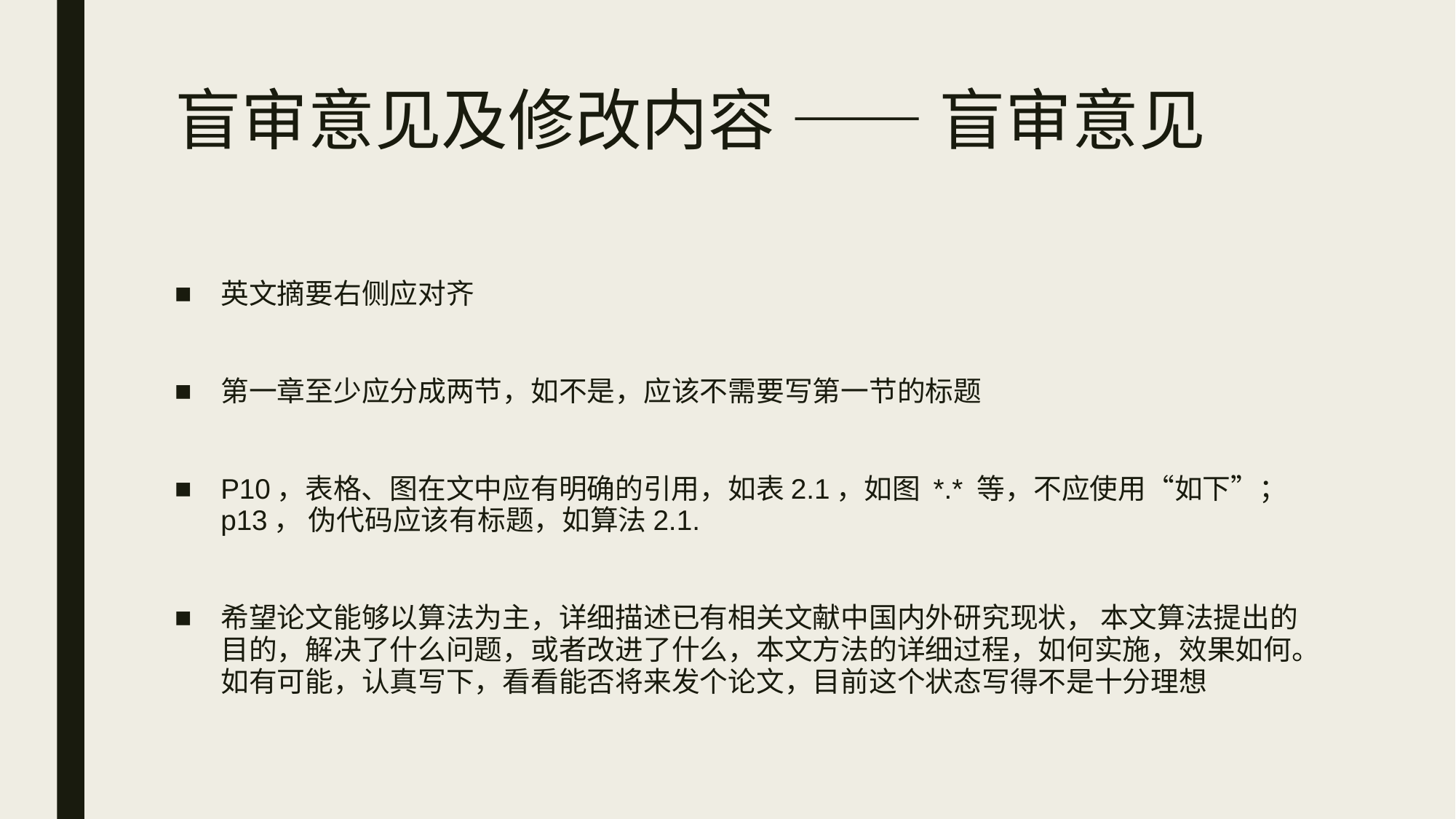

# 盲审意见及修改内容 —— 盲审意见
英文摘要右侧应对齐

第一章至少应分成两节，如不是，应该不需要写第一节的标题

P10，表格、图在文中应有明确的引用，如表2.1，如图 *.* 等，不应使用“如下”；p13， 伪代码应该有标题，如算法2.1.

希望论文能够以算法为主，详细描述已有相关文献中国内外研究现状， 本文算法提出的目的，解决了什么问题，或者改进了什么，本文方法的详细过程，如何实施，效果如何。如有可能，认真写下，看看能否将来发个论文，目前这个状态写得不是十分理想